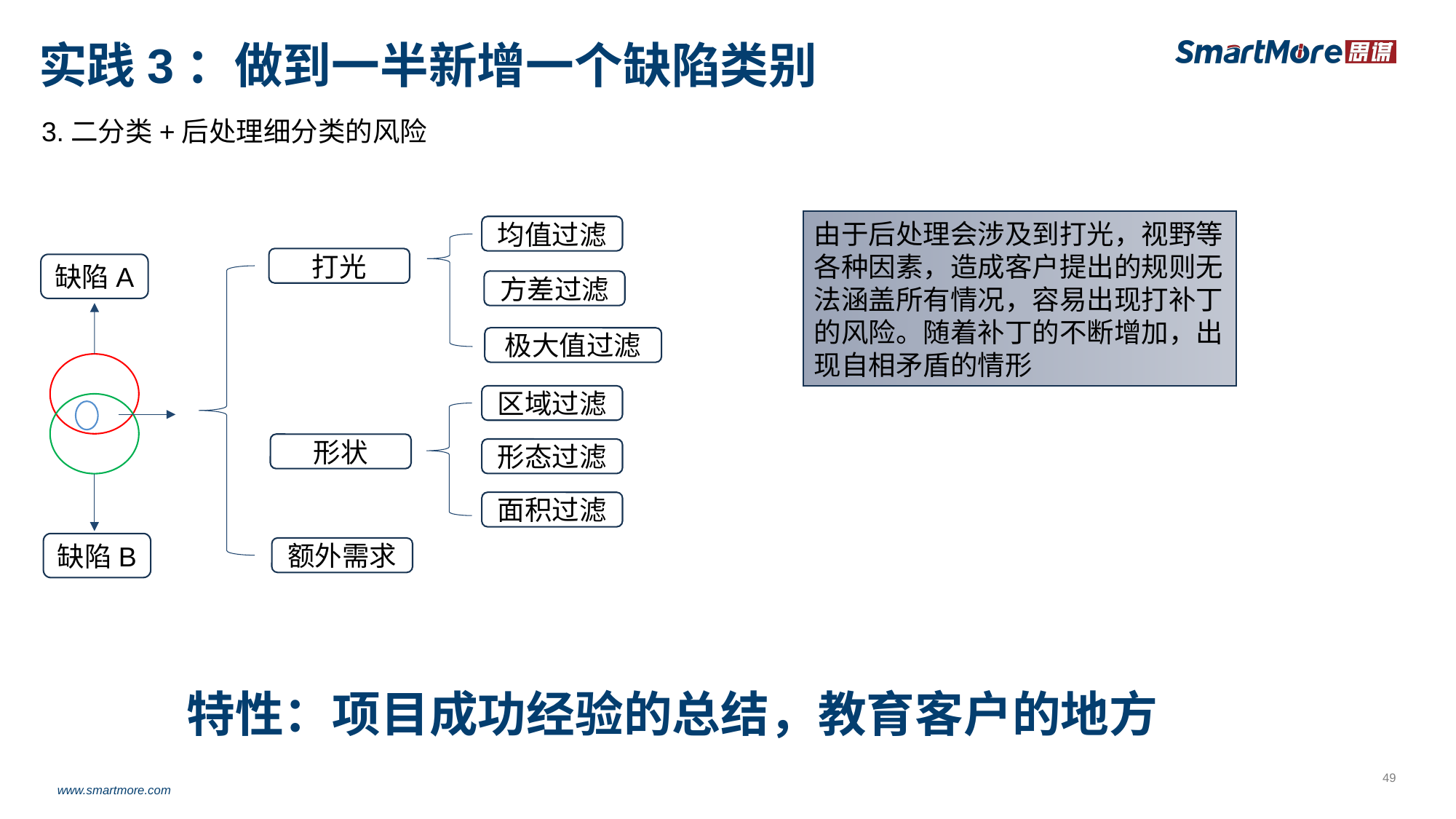

# 实践3：做到一半新增一个缺陷类别
3.二分类+后处理细分类的风险
由于后处理会涉及到打光，视野等各种因素，造成客户提出的规则无法涵盖所有情况，容易出现打补丁的风险。随着补丁的不断增加，出现自相矛盾的情形
均值过滤

打光
缺陷A

方差过滤
极大值过滤

区域过滤

形状
形态过滤
面积过滤
缺陷B
额外需求
特性：项目成功经验的总结，教育客户的地方